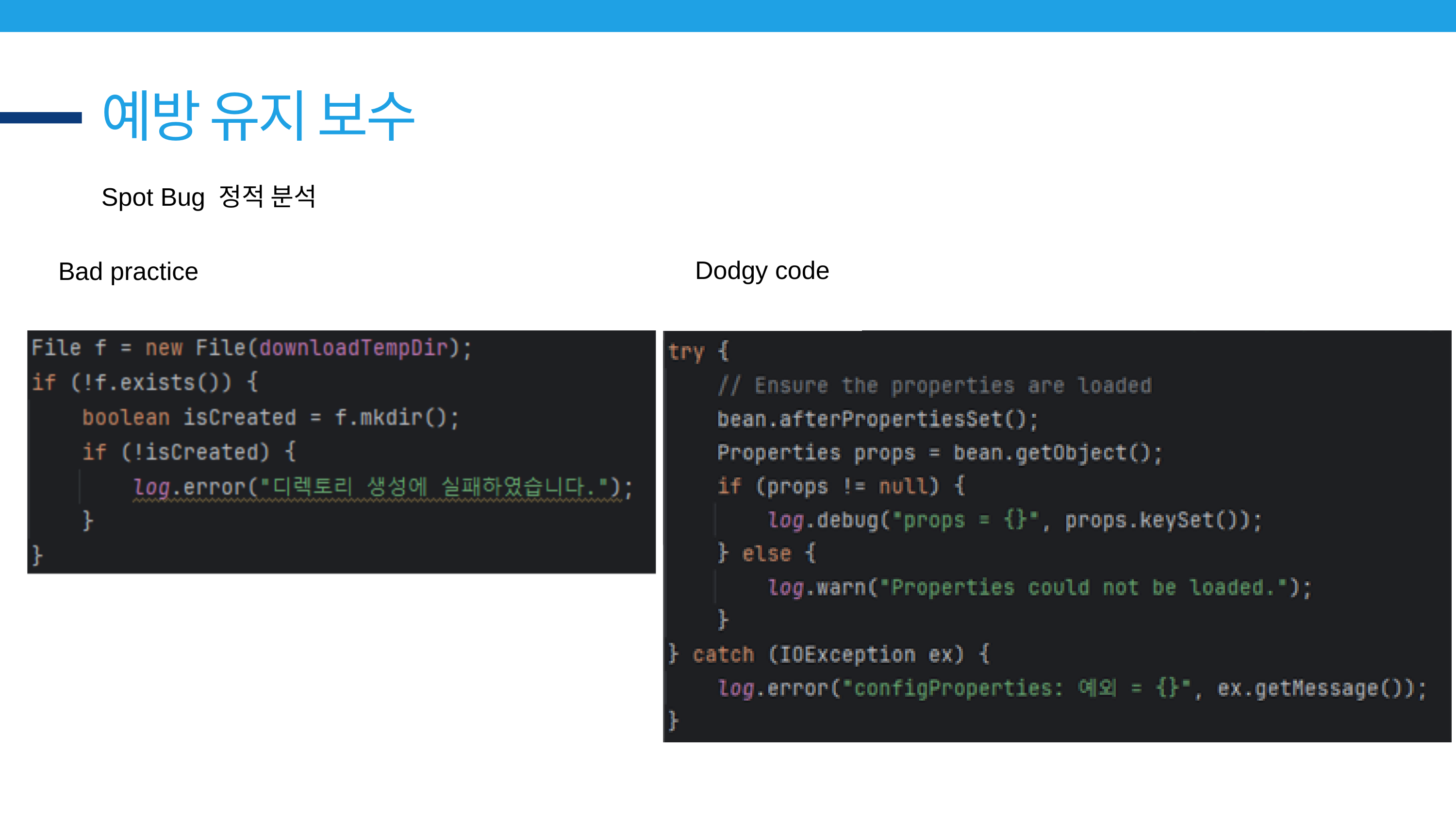

예방 유지 보수

Spot Bug 정적 분석

Dodgy code

Bad practice